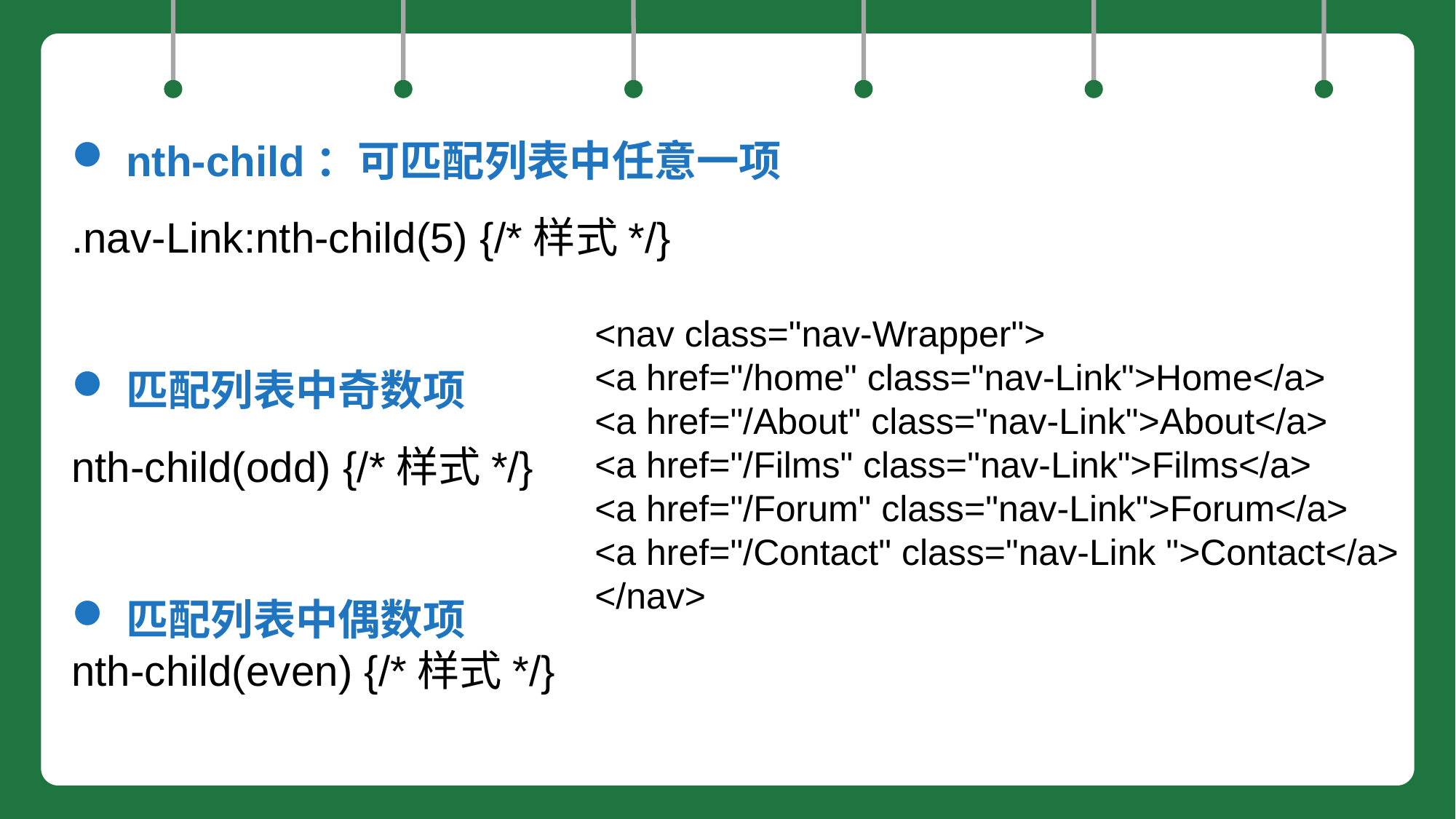

nth-child：可匹配列表中任意一项
.nav-Link:nth-child(5) {/*样式*/}

匹配列表中奇数项
nth-child(odd) {/*样式*/}

匹配列表中偶数项
nth-child(even) {/*样式*/}

<nav class="nav-Wrapper">
<a href="/home" class="nav-Link">Home</a>
<a href="/About" class="nav-Link">About</a>
<a href="/Films" class="nav-Link">Films</a>
<a href="/Forum" class="nav-Link">Forum</a>
<a href="/Contact" class="nav-Link ">Contact</a>
</nav>